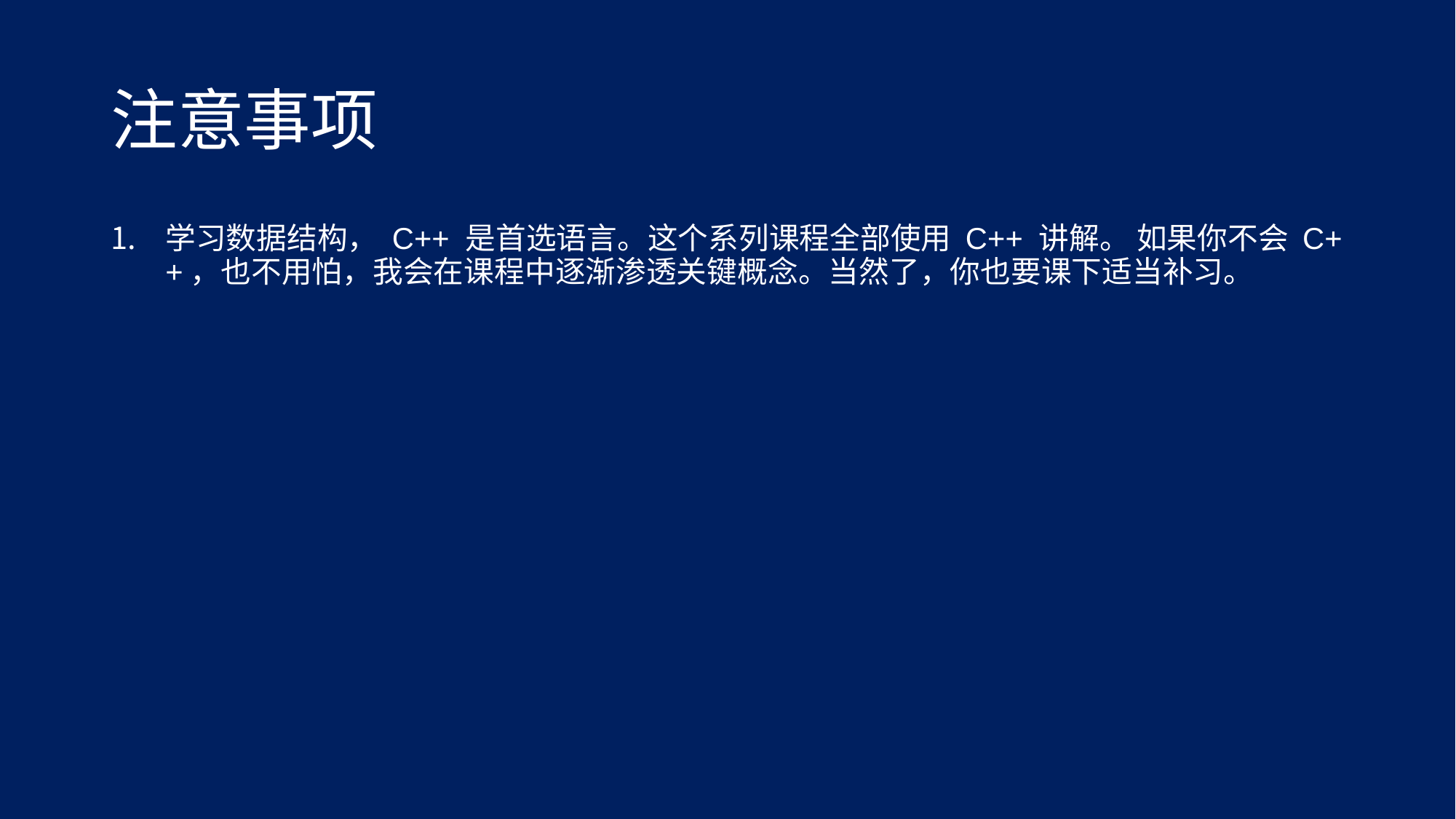

# 注意事项
学习数据结构， C++ 是首选语言。这个系列课程全部使用 C++ 讲解。 如果你不会 C++，也不用怕，我会在课程中逐渐渗透关键概念。当然了，你也要课下适当补习。